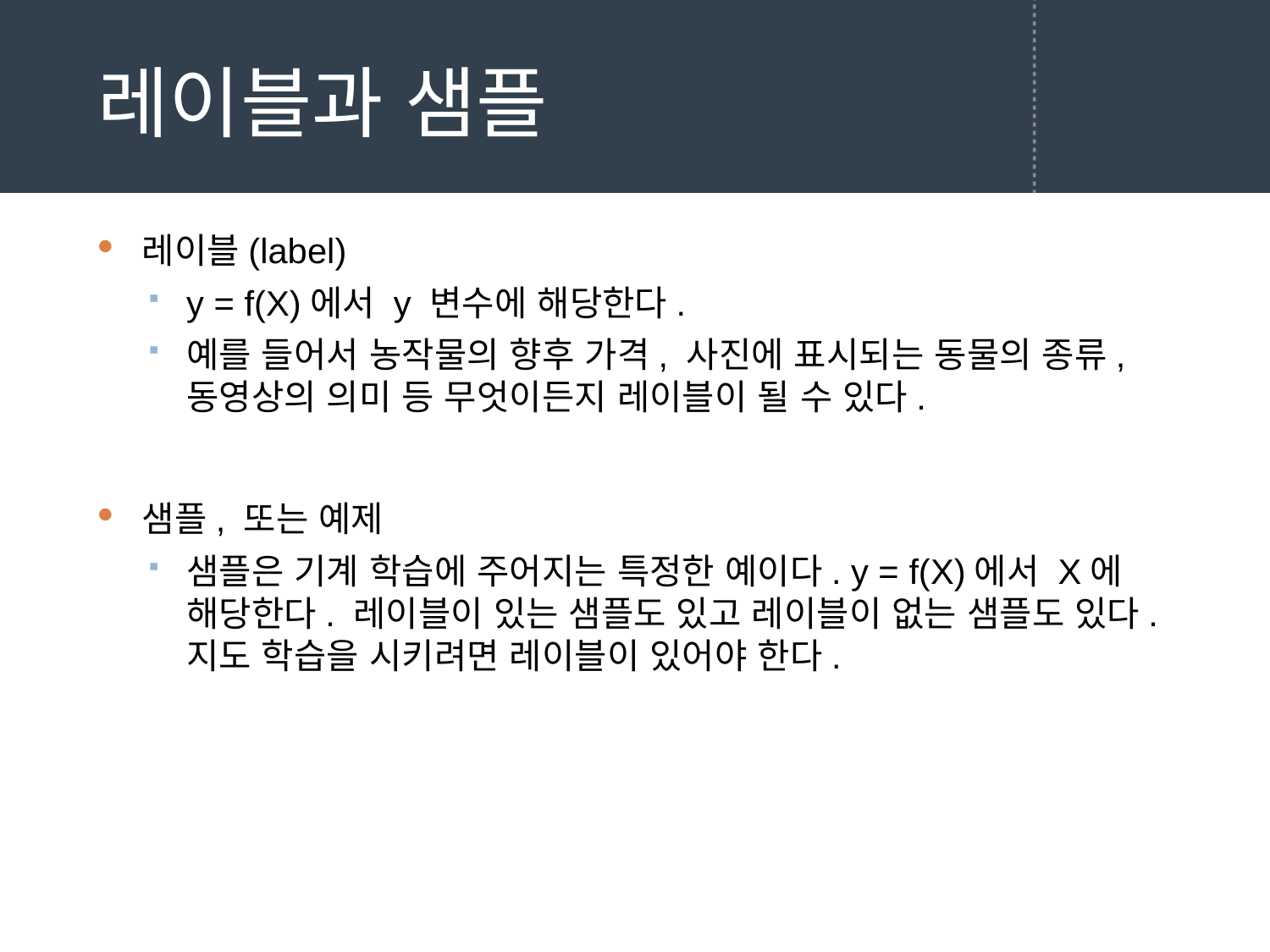

# 레이블과 샘플
레이블(label)
y = f(X)에서 y 변수에 해당한다.
예를 들어서 농작물의 향후 가격, 사진에 표시되는 동물의 종류, 동영상의 의미 등 무엇이든지 레이블이 될 수 있다.

샘플, 또는 예제
샘플은 기계 학습에 주어지는 특정한 예이다. y = f(X)에서 X에 해당한다. 레이블이 있는 샘플도 있고 레이블이 없는 샘플도 있다. 지도 학습을 시키려면 레이블이 있어야 한다.